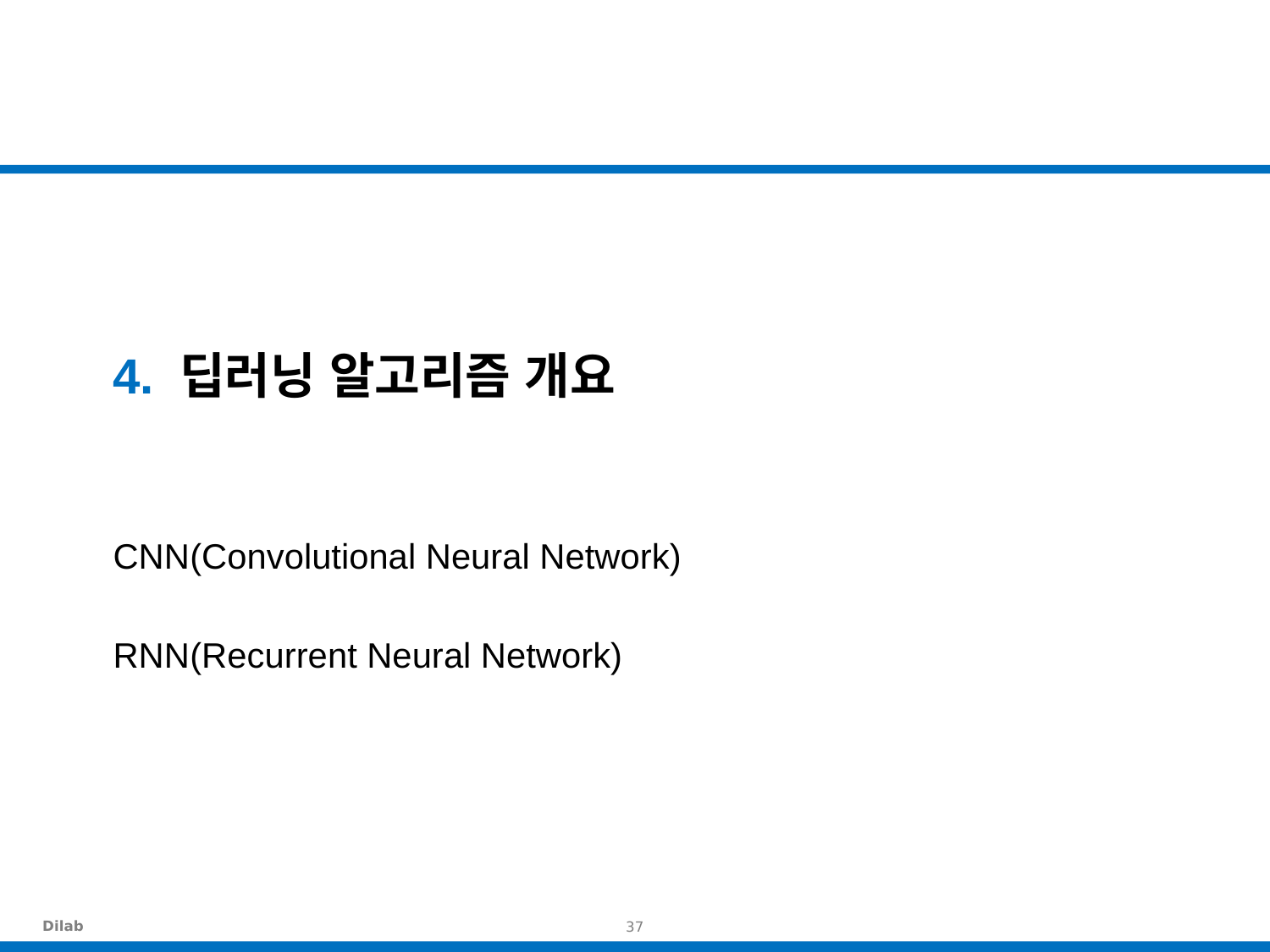

# 4. 딥러닝 알고리즘 개요
CNN(Convolutional Neural Network)

RNN(Recurrent Neural Network)